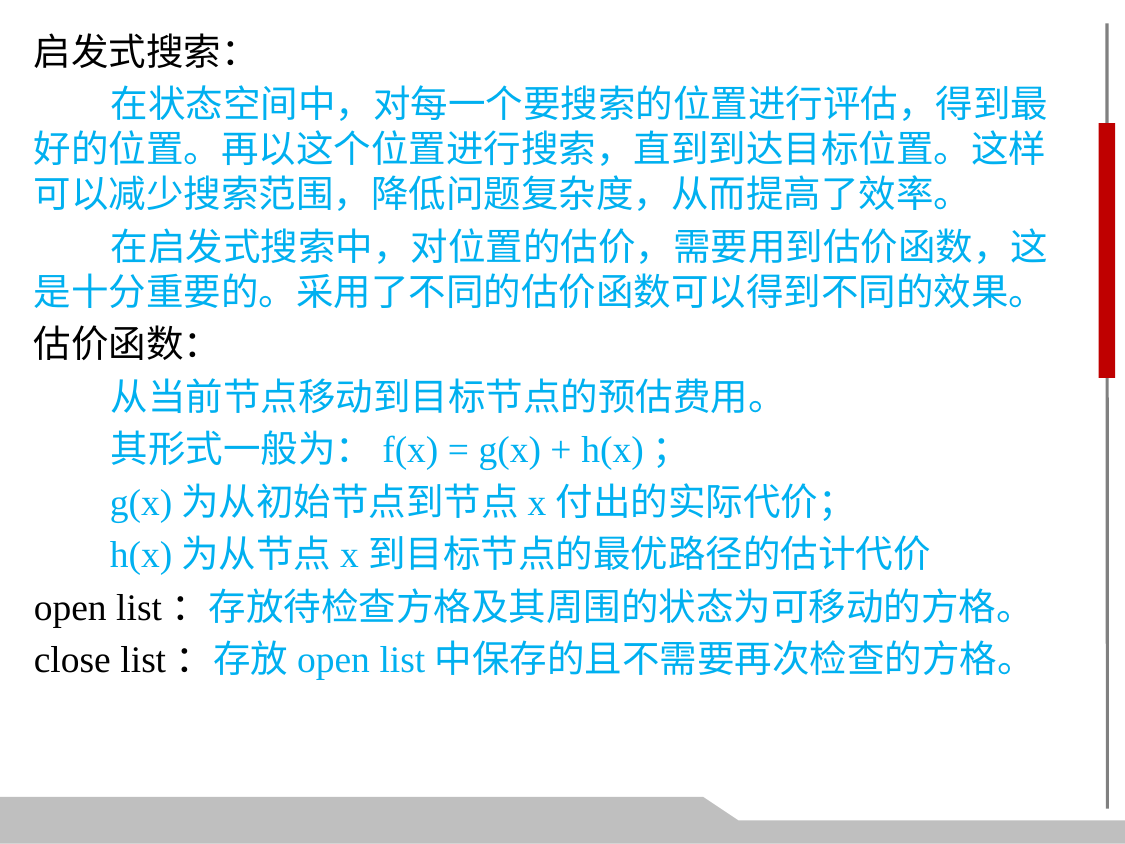

启发式搜索：
        在状态空间中，对每一个要搜索的位置进行评估，得到最好的位置。再以这个位置进行搜索，直到到达目标位置。这样可以减少搜索范围，降低问题复杂度，从而提高了效率。
        在启发式搜索中，对位置的估价，需要用到估价函数，这是十分重要的。采用了不同的估价函数可以得到不同的效果。
估价函数：
        从当前节点移动到目标节点的预估费用。
        其形式一般为：f(x) = g(x) + h(x)；
        g(x)为从初始节点到节点x付出的实际代价；
        h(x)为从节点x到目标节点的最优路径的估计代价
open list：存放待检查方格及其周围的状态为可移动的方格。
close list：存放open list中保存的且不需要再次检查的方格。